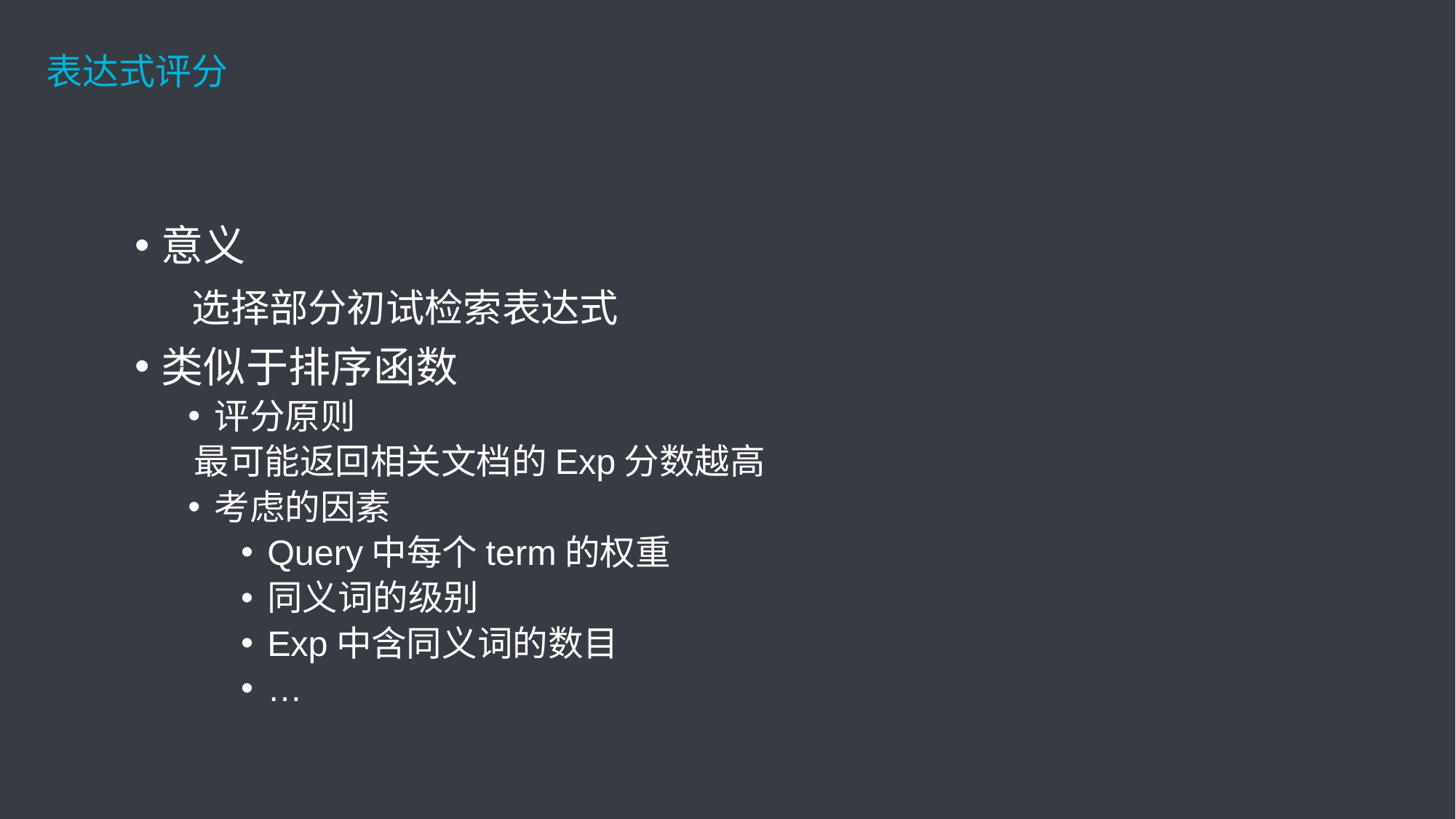

表达式评分
意义
     选择部分初试检索表达式
类似于排序函数
评分原则
	最可能返回相关文档的Exp分数越高
考虑的因素
Query中每个term的权重
同义词的级别
Exp中含同义词的数目
…